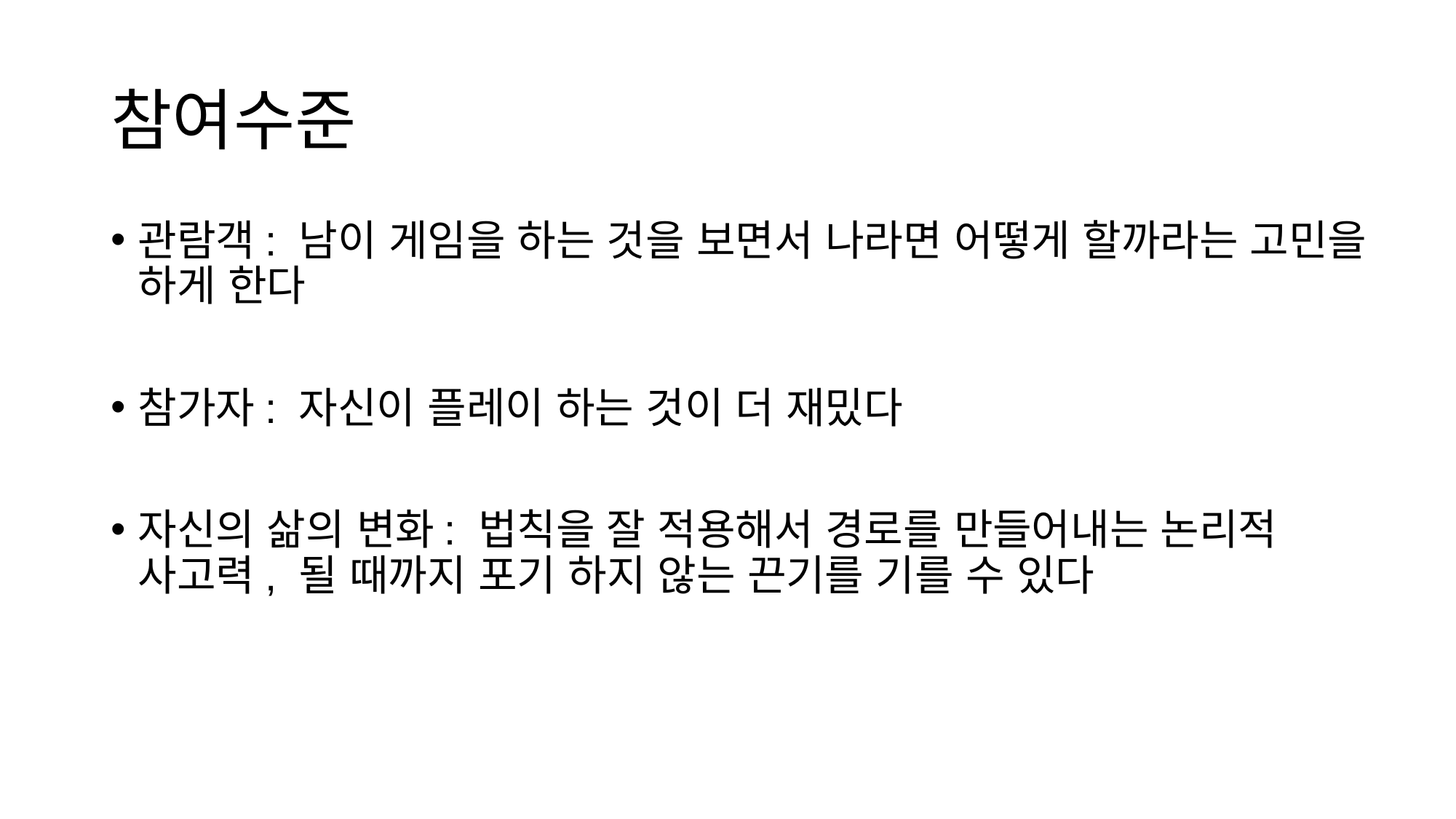

# 참여수준
관람객: 남이 게임을 하는 것을 보면서 나라면 어떻게 할까라는 고민을 하게 한다

참가자: 자신이 플레이 하는 것이 더 재밌다

자신의 삶의 변화: 법칙을 잘 적용해서 경로를 만들어내는 논리적 사고력, 될 때까지 포기 하지 않는 끈기를 기를 수 있다